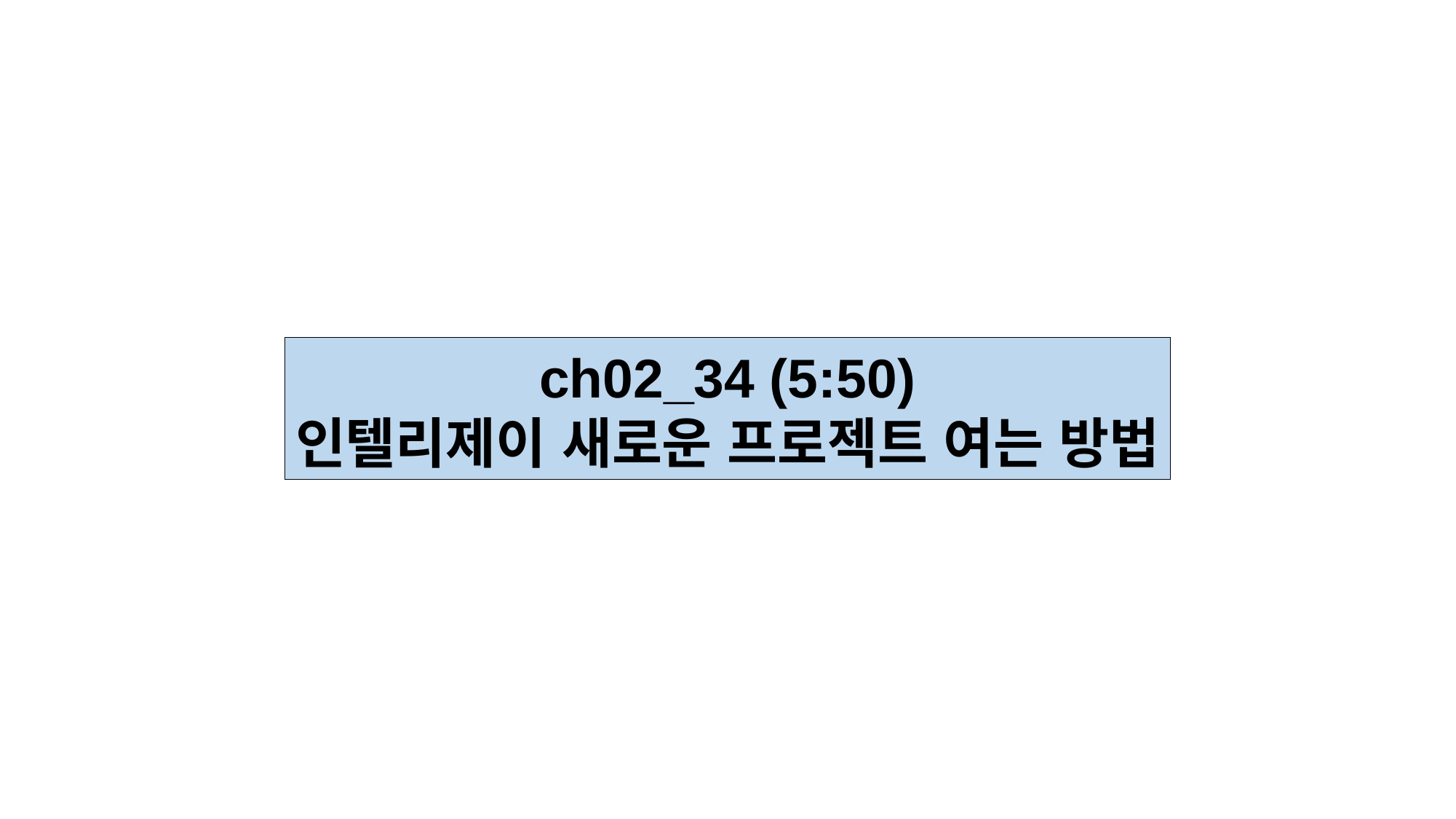

ch02_34 (5:50)
인텔리제이 새로운 프로젝트 여는 방법